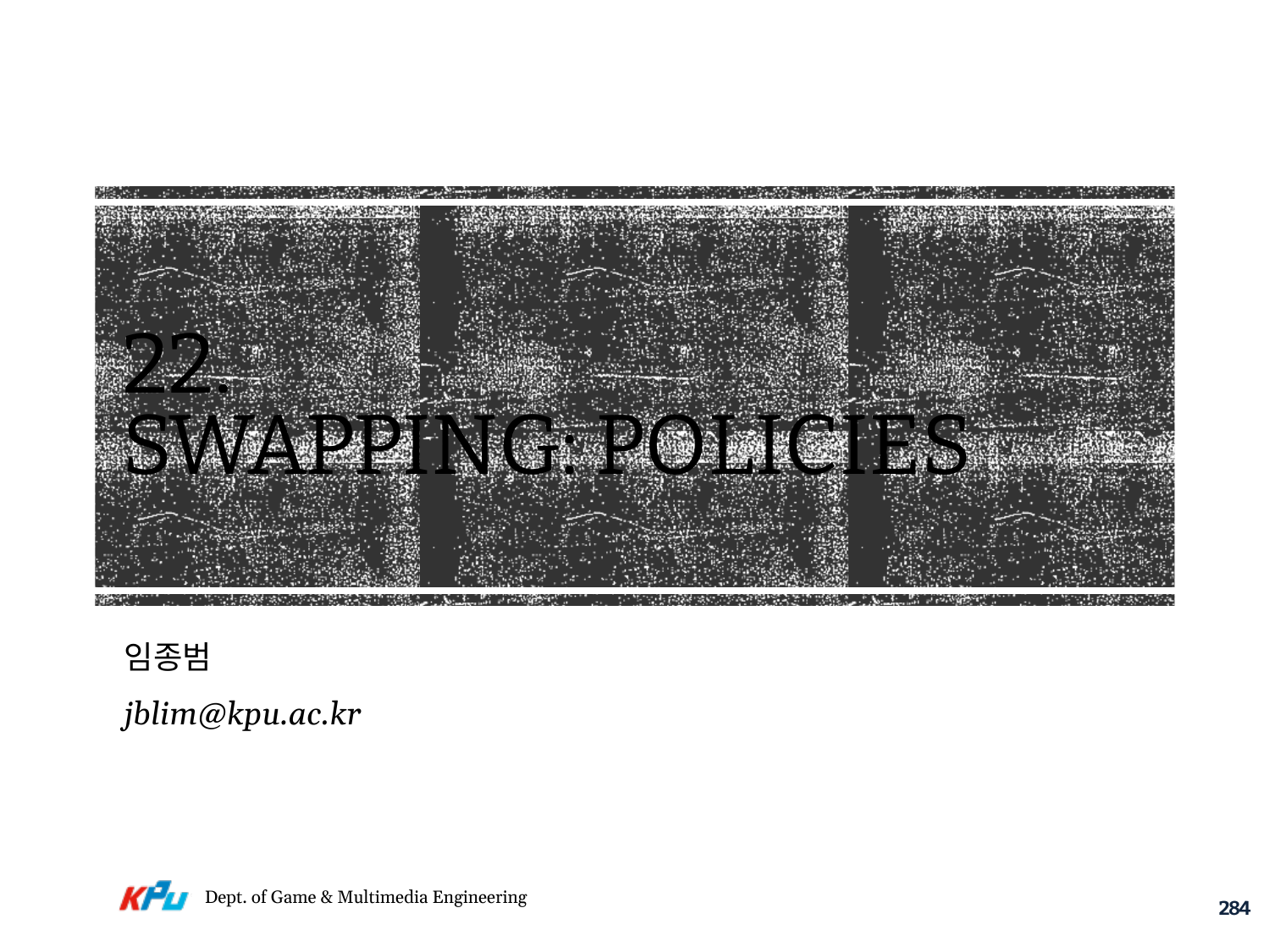

# 22. Swapping: Policies
임종범
jblim@kpu.ac.kr

Dept. of Game & Multimedia Engineering
284